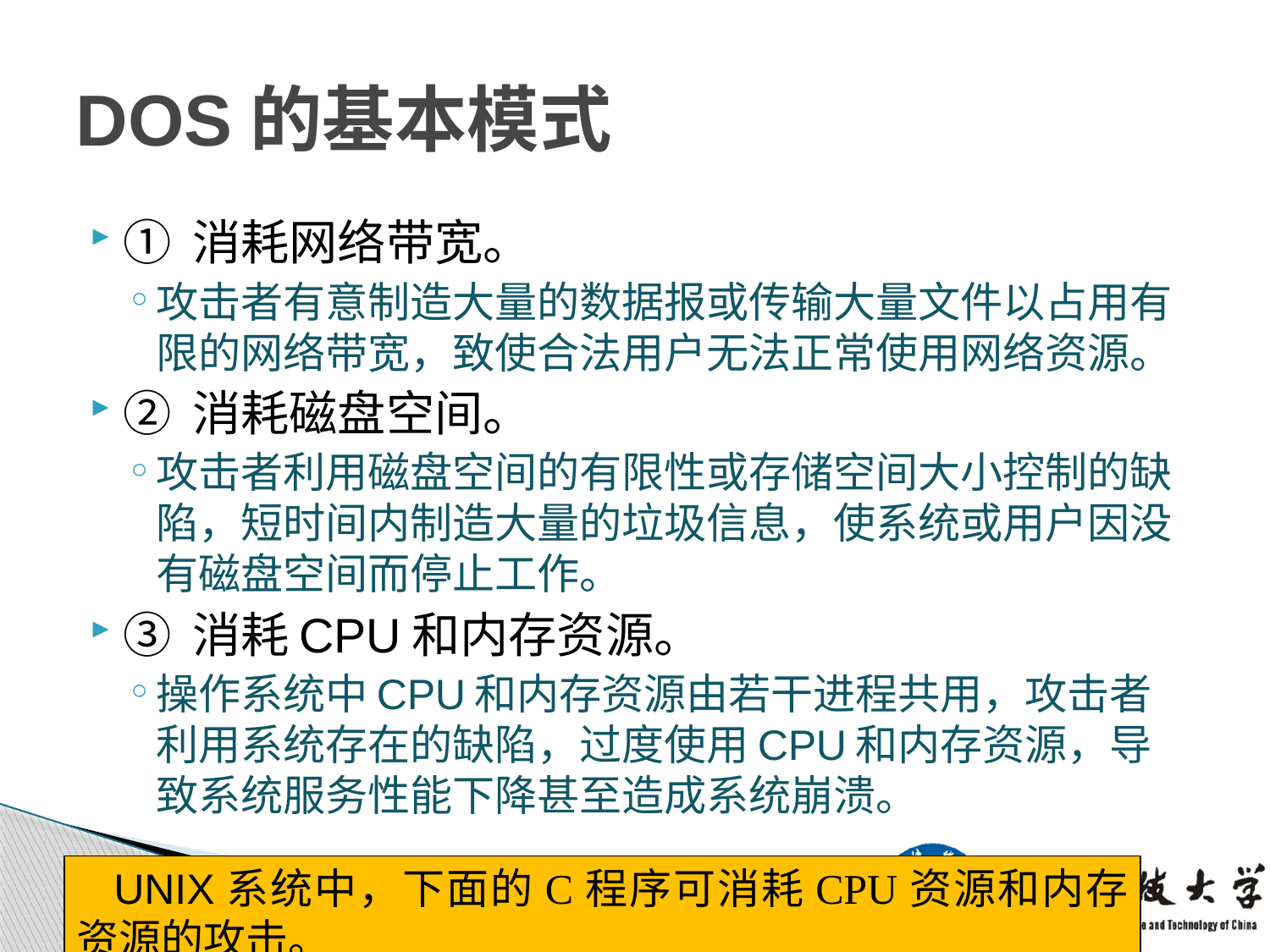

# DOS的基本模式
① 消耗网络带宽。
攻击者有意制造大量的数据报或传输大量文件以占用有限的网络带宽，致使合法用户无法正常使用网络资源。
② 消耗磁盘空间。
攻击者利用磁盘空间的有限性或存储空间大小控制的缺陷，短时间内制造大量的垃圾信息，使系统或用户因没有磁盘空间而停止工作。
③ 消耗CPU和内存资源。
操作系统中CPU和内存资源由若干进程共用，攻击者利用系统存在的缺陷，过度使用CPU和内存资源，导致系统服务性能下降甚至造成系统崩溃。
UNIX系统中，下面的C程序可消耗CPU资源和内存资源的攻击。
main()
{
	fork();
	main();
}

UESTC